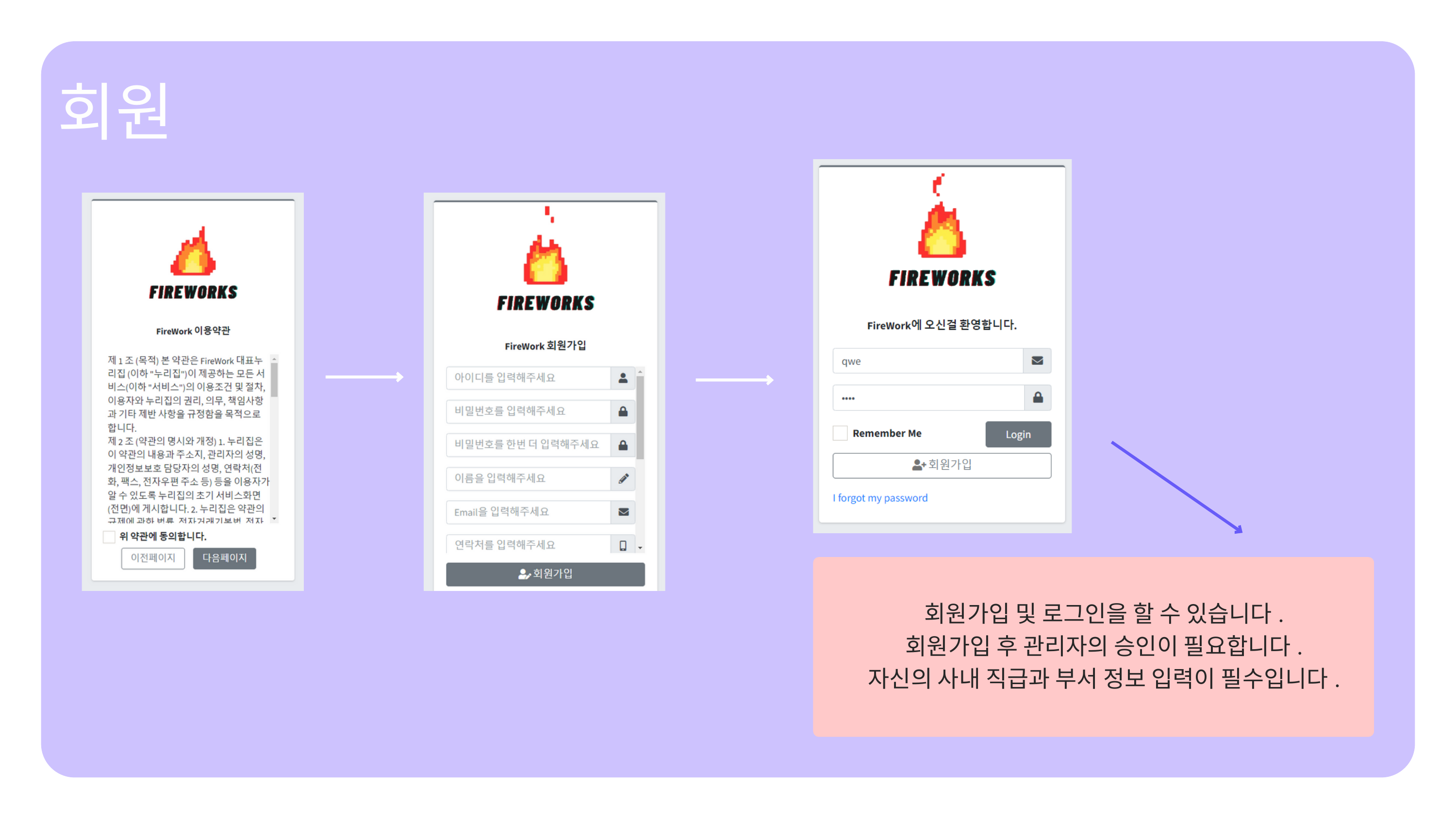

회원

회원가입 및 로그인을 할 수 있습니다.
회원가입 후 관리자의 승인이 필요합니다.
자신의 사내 직급과 부서 정보 입력이 필수입니다.